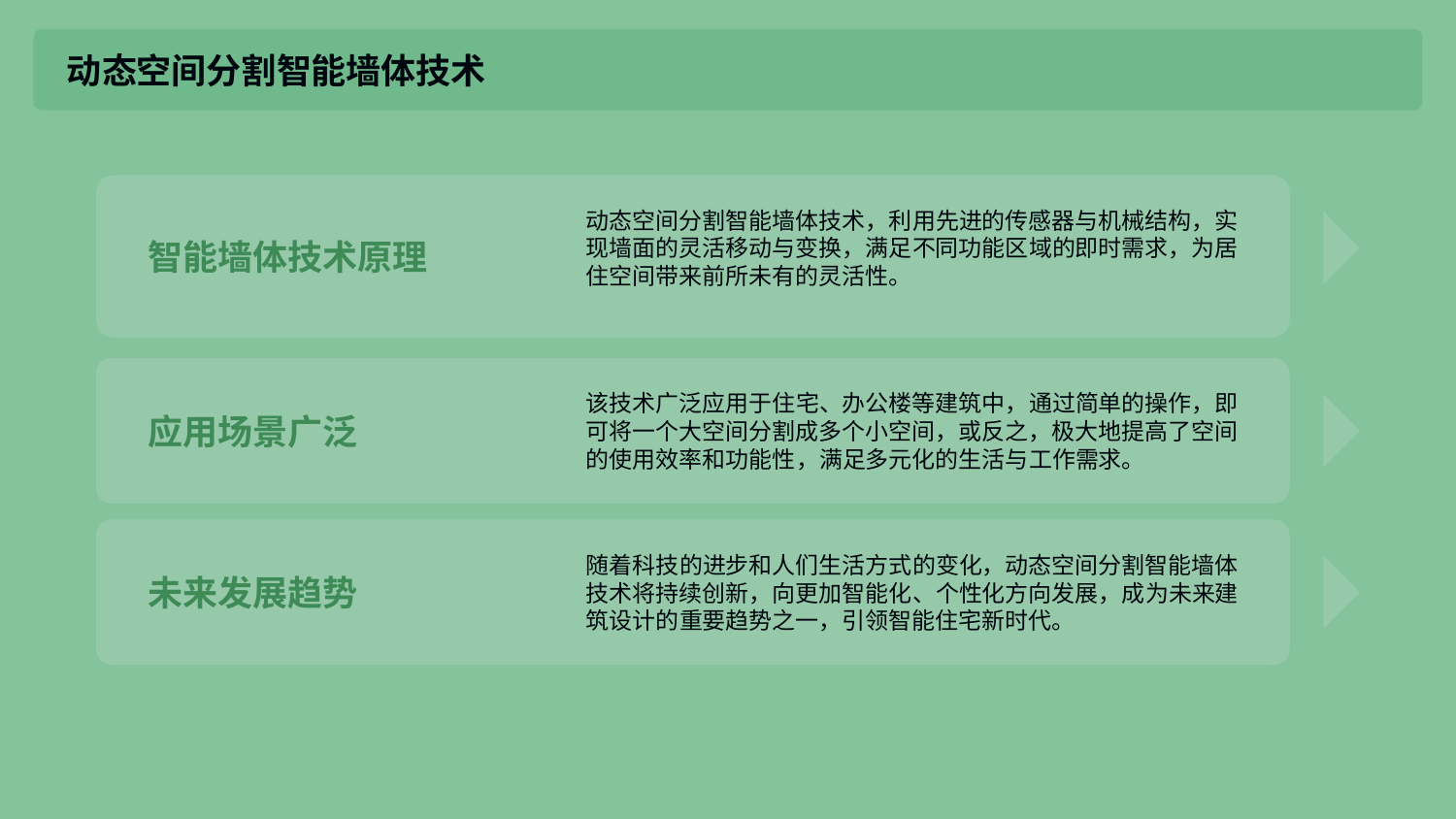

动态空间分割智能墙体技术

动态空间分割智能墙体技术，利用先进的传感器与机械结构，实现墙面的灵活移动与变换，满足不同功能区域的即时需求，为居住空间带来前所未有的灵活性。
智能墙体技术原理

该技术广泛应用于住宅、办公楼等建筑中，通过简单的操作，即可将一个大空间分割成多个小空间，或反之，极大地提高了空间的使用效率和功能性，满足多元化的生活与工作需求。
应用场景广泛

随着科技的进步和人们生活方式的变化，动态空间分割智能墙体技术将持续创新，向更加智能化、个性化方向发展，成为未来建筑设计的重要趋势之一，引领智能住宅新时代。
未来发展趋势